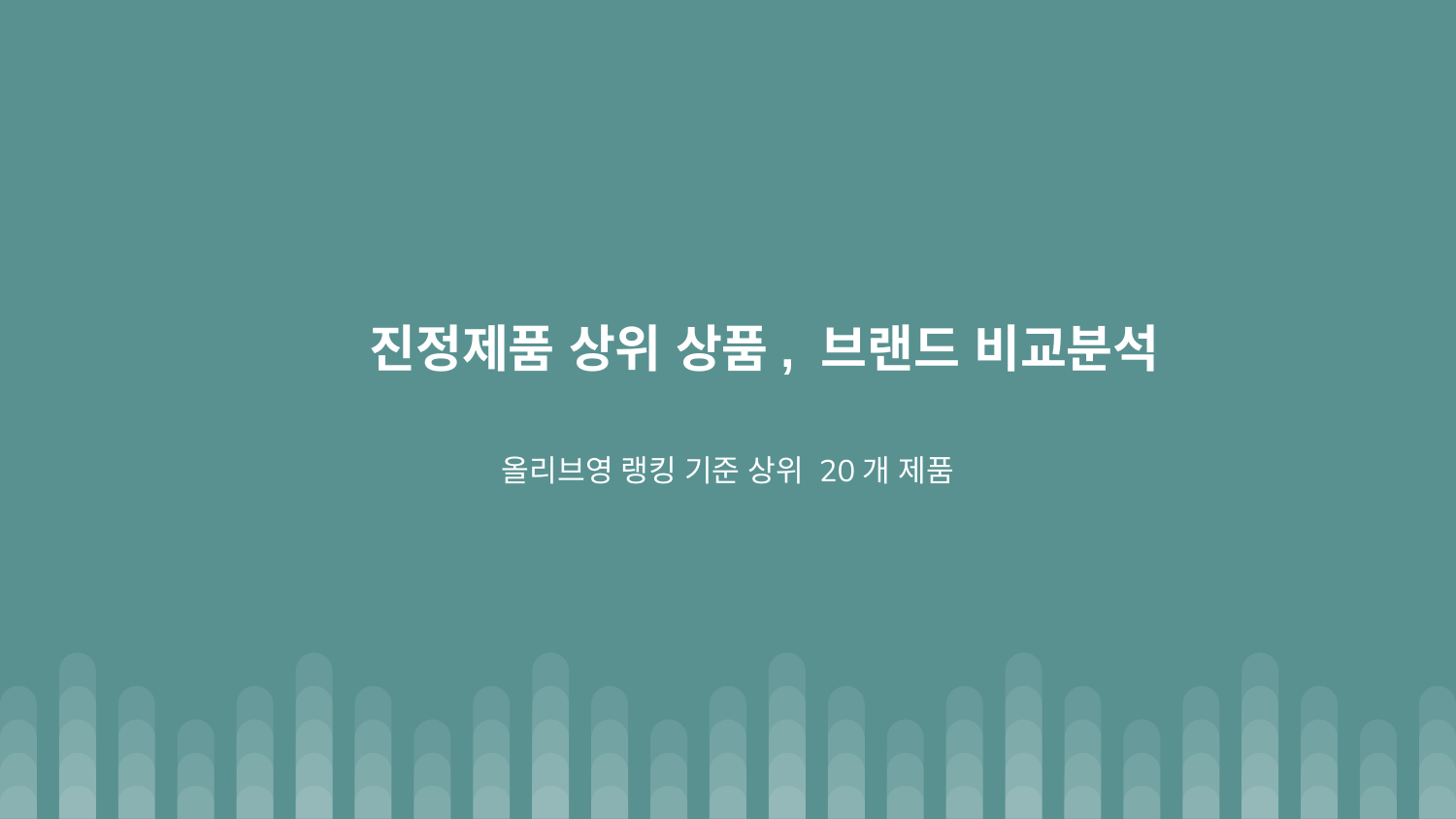

# 진정제품 상위 상품, 브랜드 비교분석
올리브영 랭킹 기준 상위 20개 제품